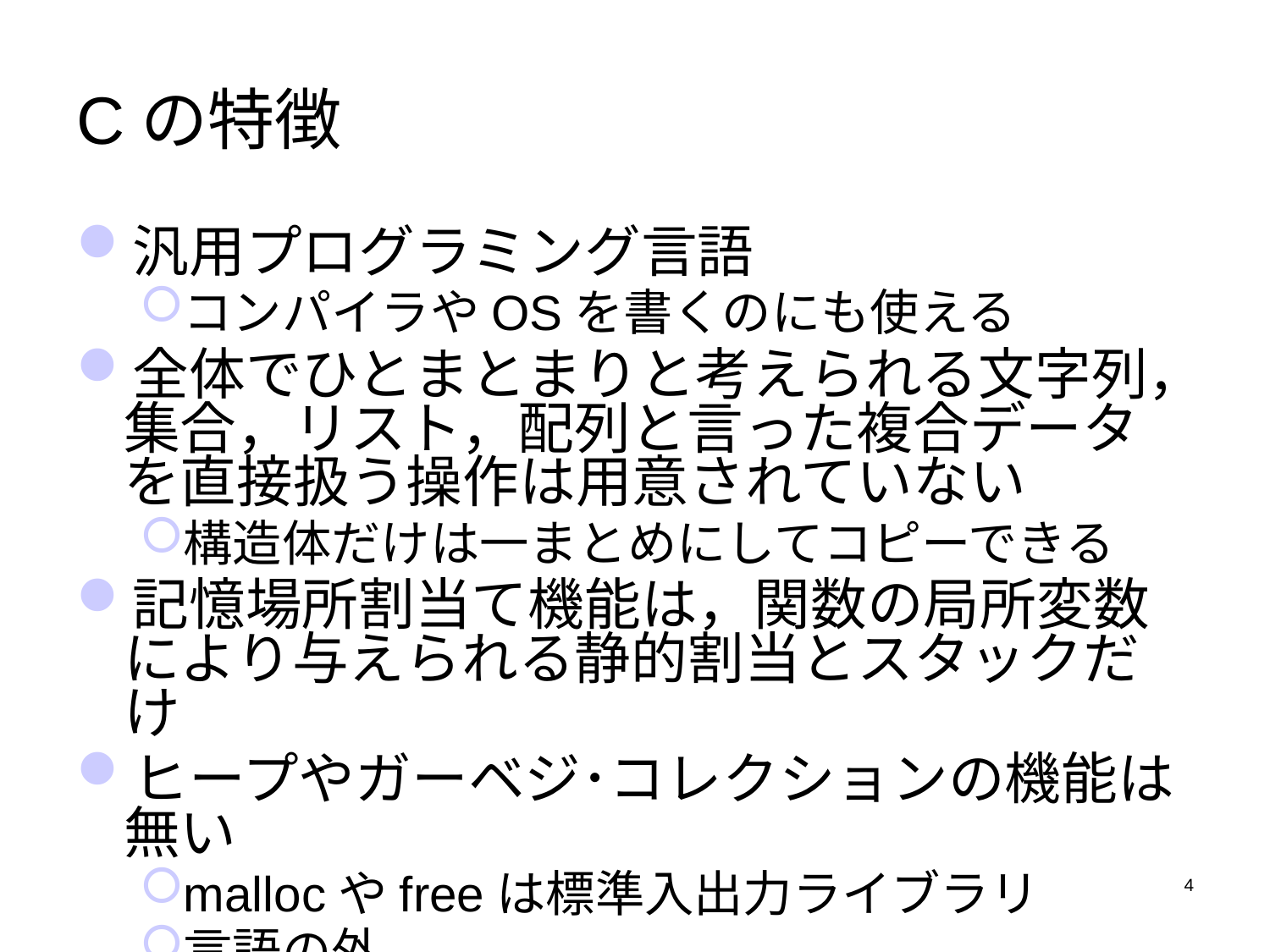

# Cの特徴
汎用プログラミング言語
コンパイラやOSを書くのにも使える
全体でひとまとまりと考えられる文字列，集合，リスト，配列と言った複合データを直接扱う操作は用意されていない
構造体だけは一まとめにしてコピーできる
記憶場所割当て機能は，関数の局所変数により与えられる静的割当とスタックだけ
ヒープやガーベジ･コレクションの機能は無い
mallocやfreeは標準入出力ライブラリ
言語の外

4